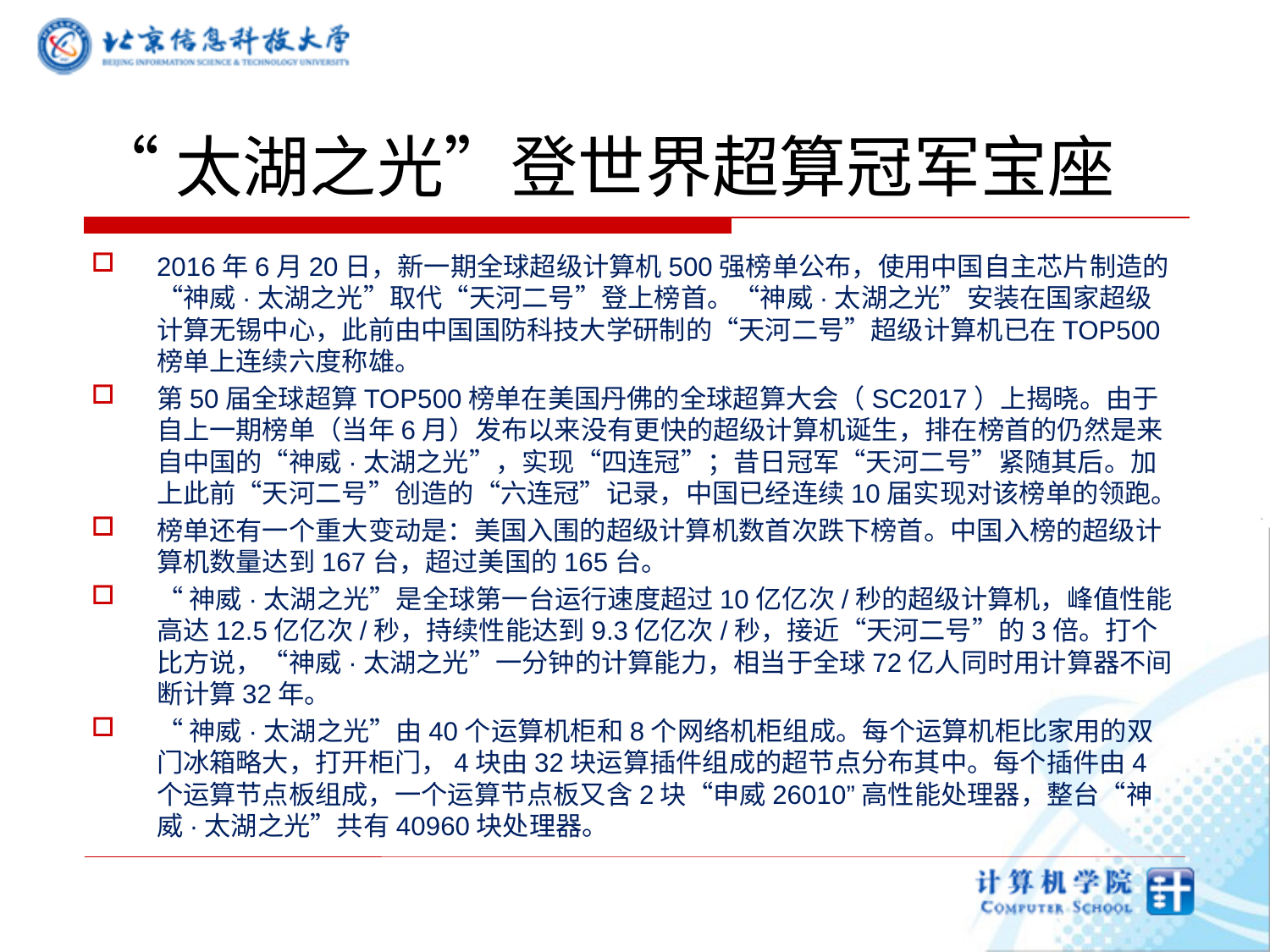

# “太湖之光”登世界超算冠军宝座
2016年6月20日，新一期全球超级计算机500强榜单公布，使用中国自主芯片制造的“神威·太湖之光”取代“天河二号”登上榜首。“神威·太湖之光”安装在国家超级计算无锡中心，此前由中国国防科技大学研制的“天河二号”超级计算机已在TOP500榜单上连续六度称雄。
第50届全球超算TOP500榜单在美国丹佛的全球超算大会（SC2017）上揭晓。由于自上一期榜单（当年6月）发布以来没有更快的超级计算机诞生，排在榜首的仍然是来自中国的“神威·太湖之光”，实现“四连冠”；昔日冠军“天河二号”紧随其后。加上此前“天河二号”创造的“六连冠”记录，中国已经连续10届实现对该榜单的领跑。
榜单还有一个重大变动是：美国入围的超级计算机数首次跌下榜首。中国入榜的超级计算机数量达到167台，超过美国的165台。
“神威·太湖之光”是全球第一台运行速度超过10亿亿次/秒的超级计算机，峰值性能高达12.5亿亿次/秒，持续性能达到9.3亿亿次/秒，接近“天河二号”的3倍。打个比方说，“神威·太湖之光”一分钟的计算能力，相当于全球72亿人同时用计算器不间断计算32年。
“神威·太湖之光”由40个运算机柜和8个网络机柜组成。每个运算机柜比家用的双门冰箱略大，打开柜门，4块由32块运算插件组成的超节点分布其中。每个插件由4个运算节点板组成，一个运算节点板又含2块“申威26010”高性能处理器，整台“神威·太湖之光”共有40960块处理器。